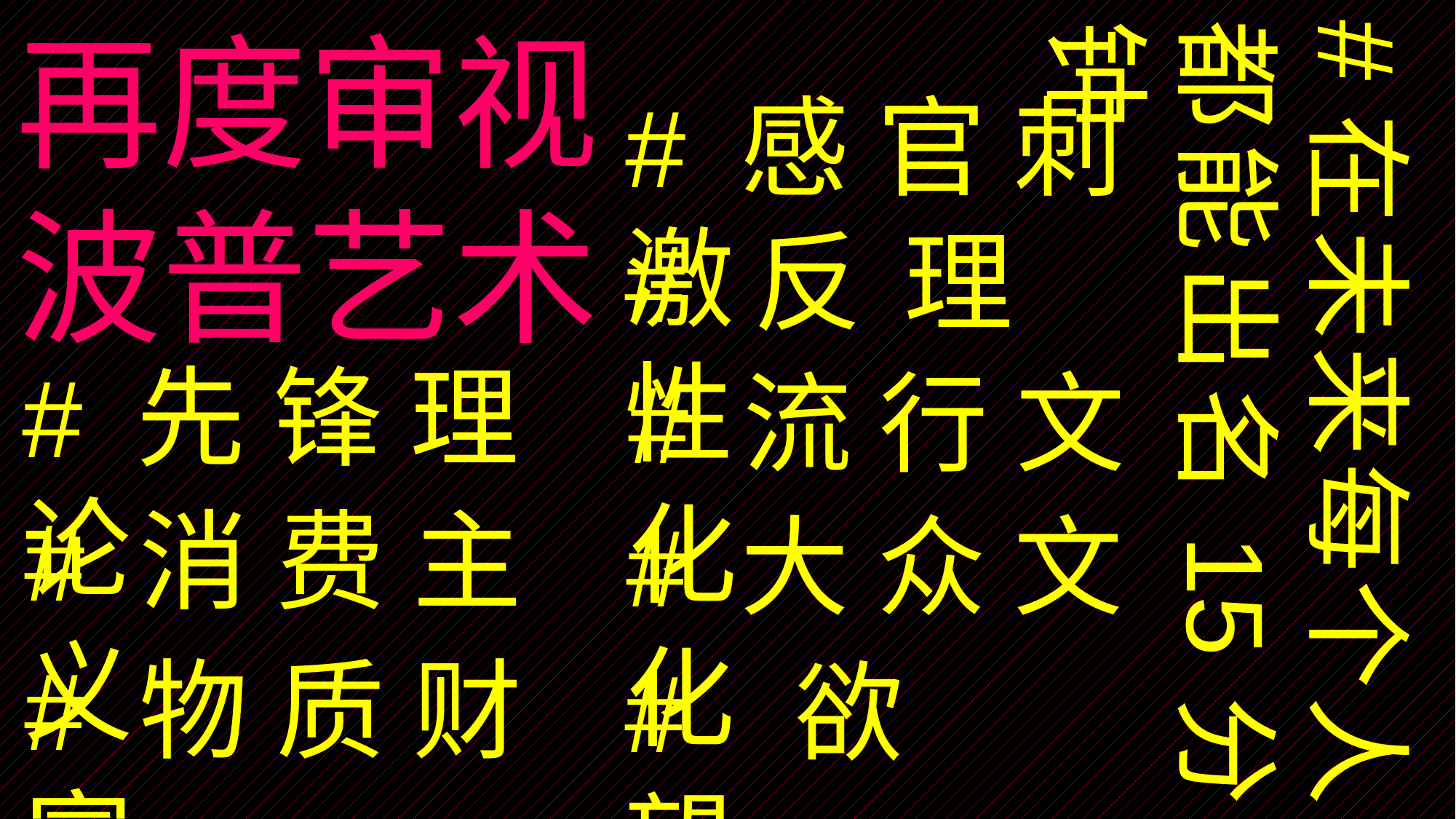

再度审视
波普艺术
#在未来每个人都能出名15分钟
#感官刺激
#反理性
#先锋理论
#流行文化
#消费主义
#大众文化
#物质财富
#欲望